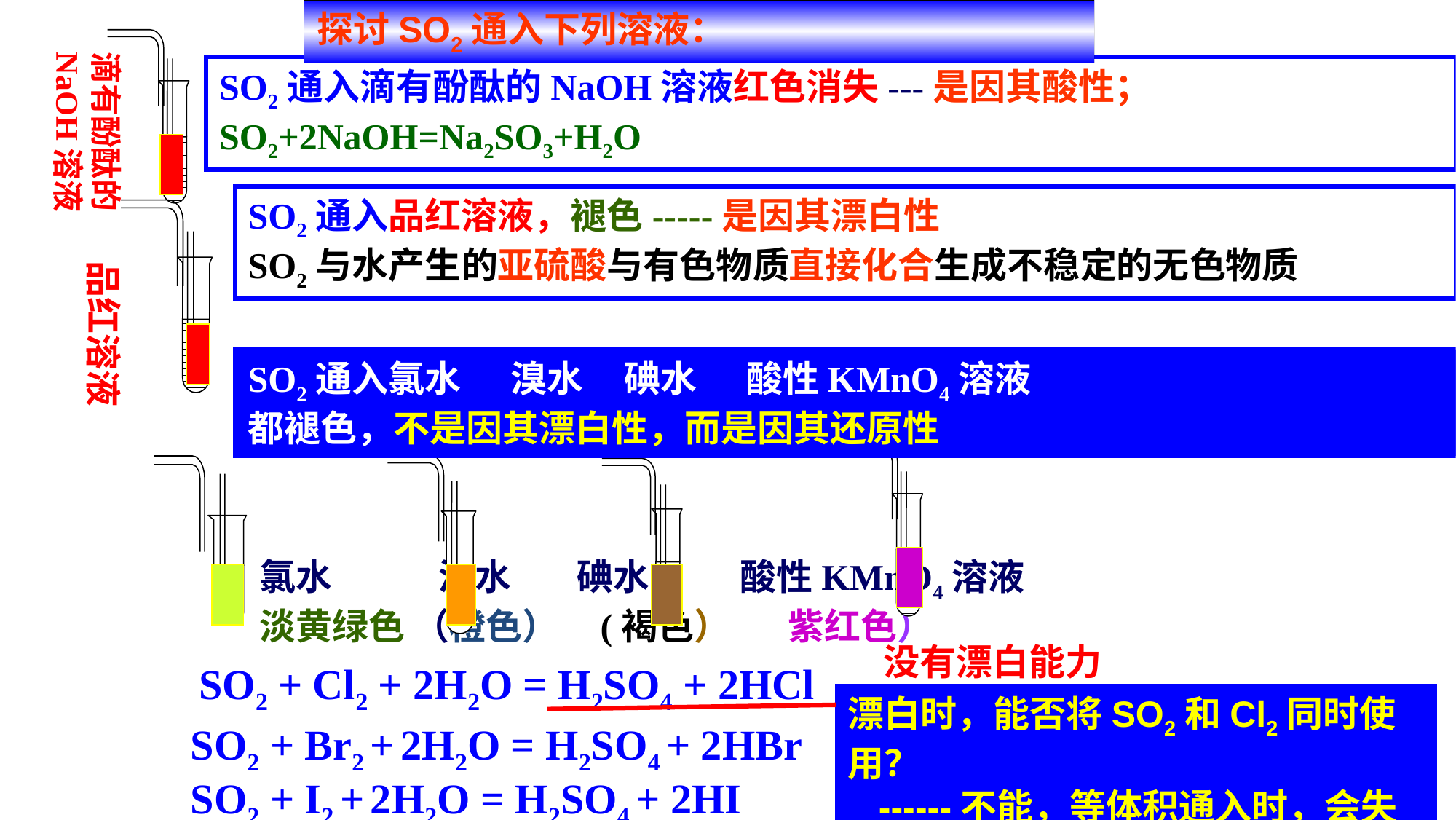

探讨SO2通入下列溶液：

滴有酚酞的
NaOH溶液

SO2通入滴有酚酞的NaOH溶液红色消失---是因其酸性；
SO2+2NaOH=Na2SO3+H2O

SO2通入品红溶液，褪色-----是因其漂白性
SO2与水产生的亚硫酸与有色物质直接化合生成不稳定的无色物质

品红溶液

SO2通入氯水      溴水     碘水      酸性KMnO4溶液
都褪色，不是因其漂白性，而是因其还原性

氯水             溴水        碘水           酸性KMnO4溶液
淡黄绿色 （橙色）    (褐色）       紫红色）

没有漂白能力

SO2 + Cl2 + 2H2O = H2SO4 + 2HCl
漂白时，能否将SO2和Cl2同时使用？
   ------不能，等体积通入时，会失去漂白能力。
SO2 + Br2 + 2H2O = H2SO4 + 2HBr
SO2 + I2 + 2H2O = H2SO4 + 2HI